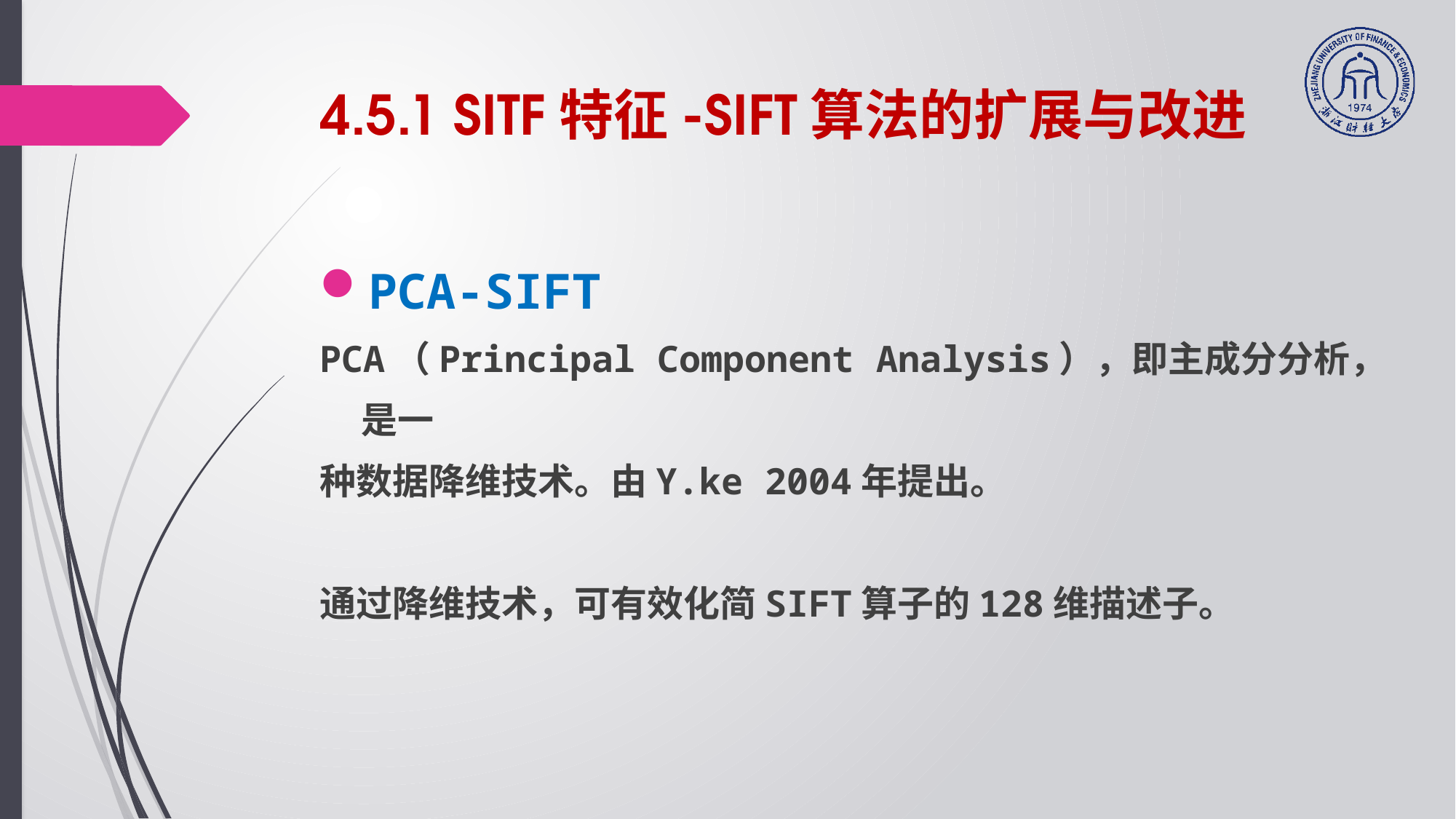

# 4.5.1 SITF特征-SIFT算法的扩展与改进
PCA-SIFT
PCA（Principal Component Analysis），即主成分分析，是一
种数据降维技术。由Y.ke 2004年提出。

通过降维技术，可有效化简SIFT算子的128维描述子。